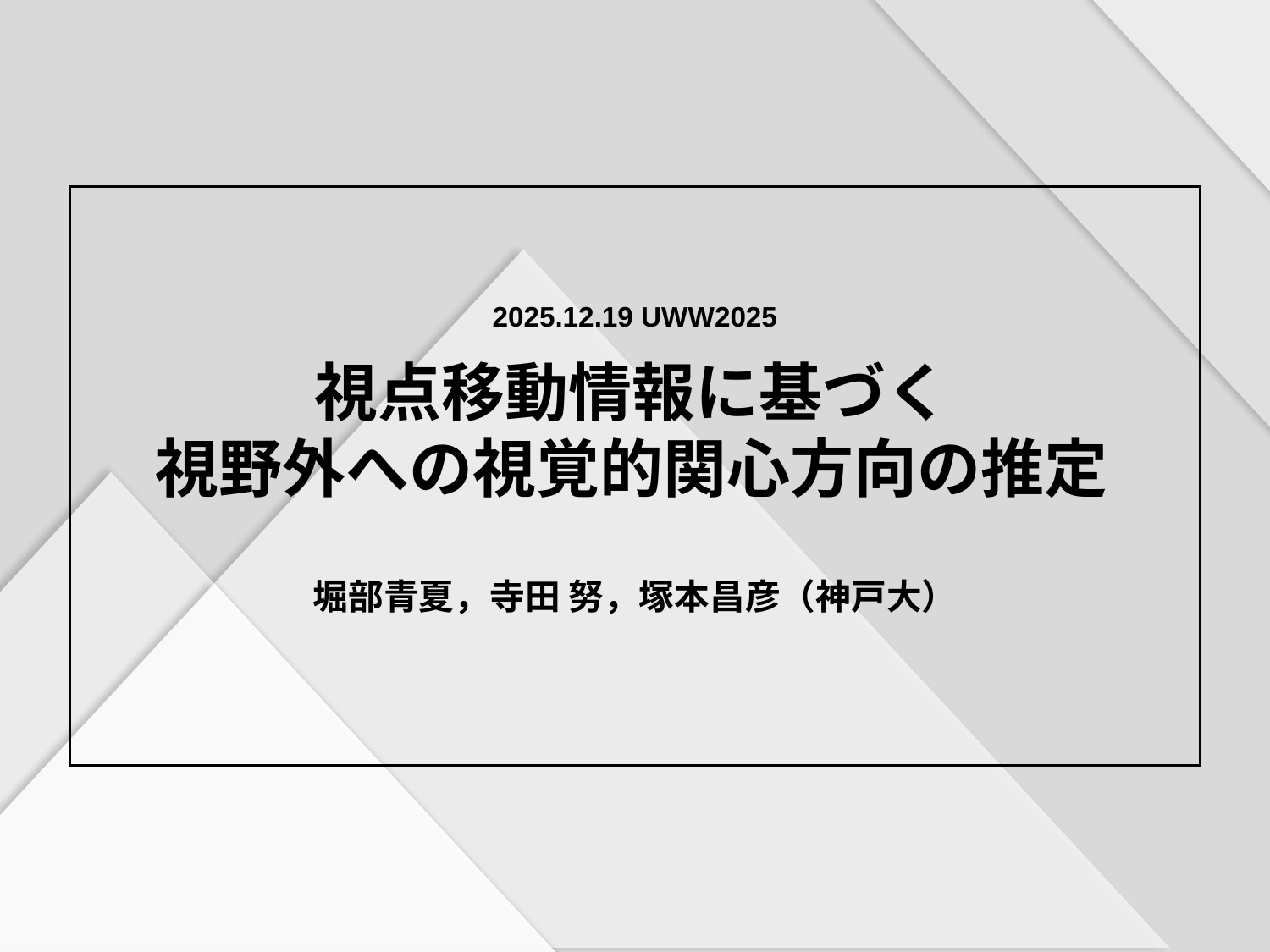

#

2025.12.19 UWW2025
視点移動情報に基づく
視野外への視覚的関心方向の推定

堀部青夏，寺田 努，塚本昌彦（神戸大）